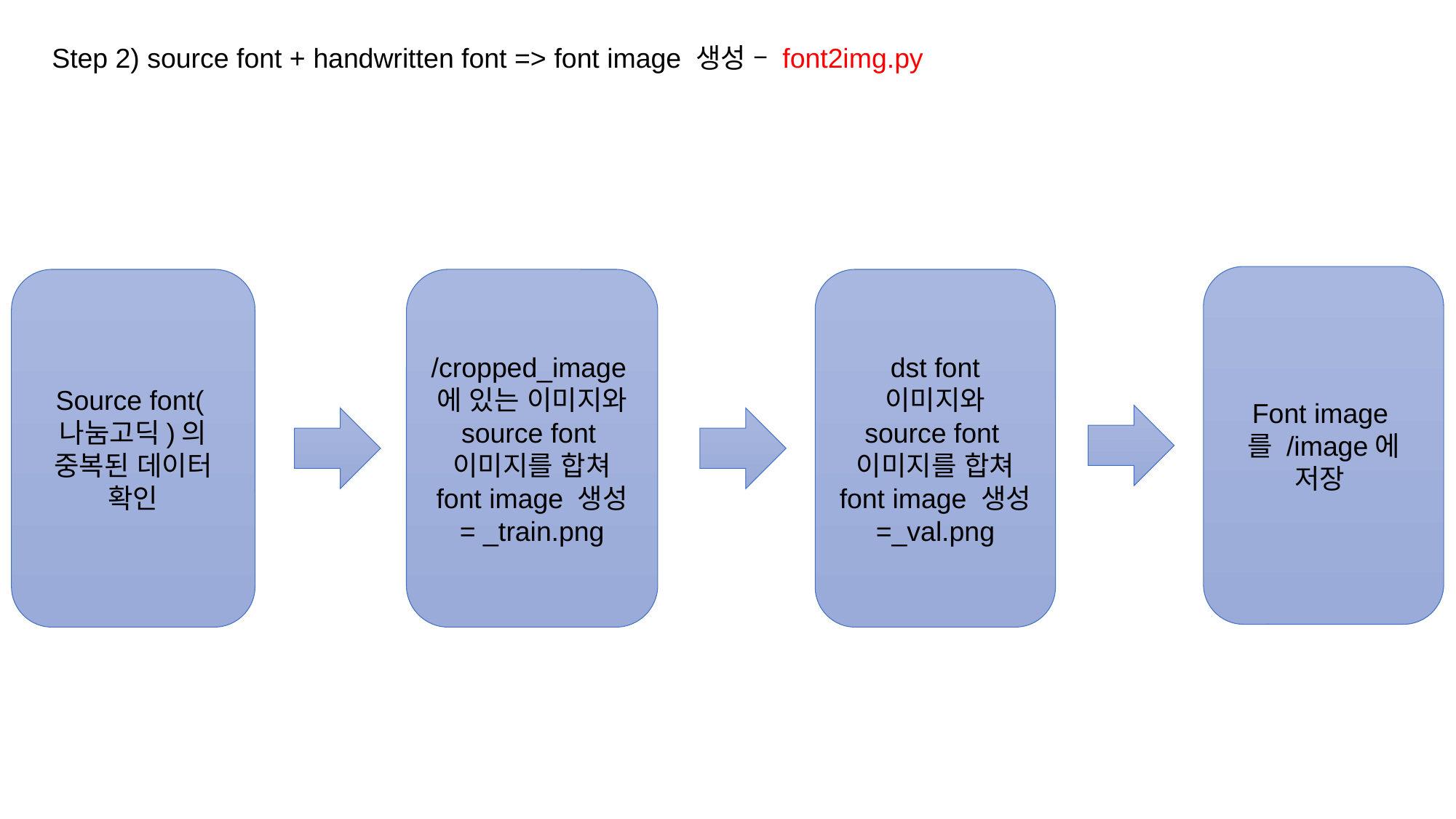

Step 2) source font + handwritten font => font image 생성 – font2img.py
Font image를 /image에 저장
Source font(나눔고딕)의 중복된 데이터 확인
/cropped_image에 있는 이미지와 source font이미지를 합쳐 font image 생성
= _train.png
dst font 이미지와 source font이미지를 합쳐 font image 생성
=_val.png